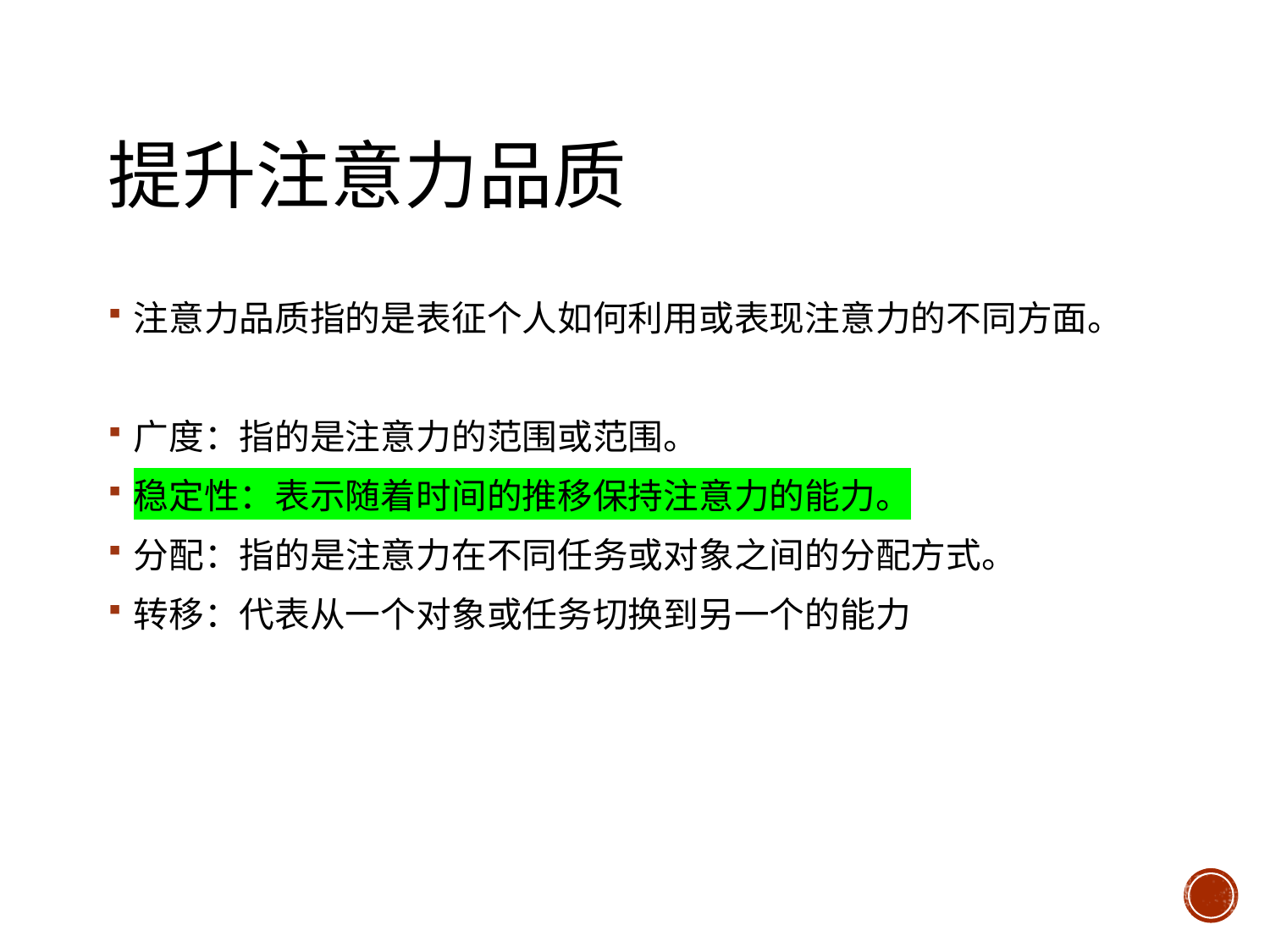

# 提升注意力品质
注意力品质指的是表征个人如何利用或表现注意力的不同方面。

广度：指的是注意力的范围或范围。
稳定性：表示随着时间的推移保持注意力的能力。
分配：指的是注意力在不同任务或对象之间的分配方式。
转移：代表从一个对象或任务切换到另一个的能力